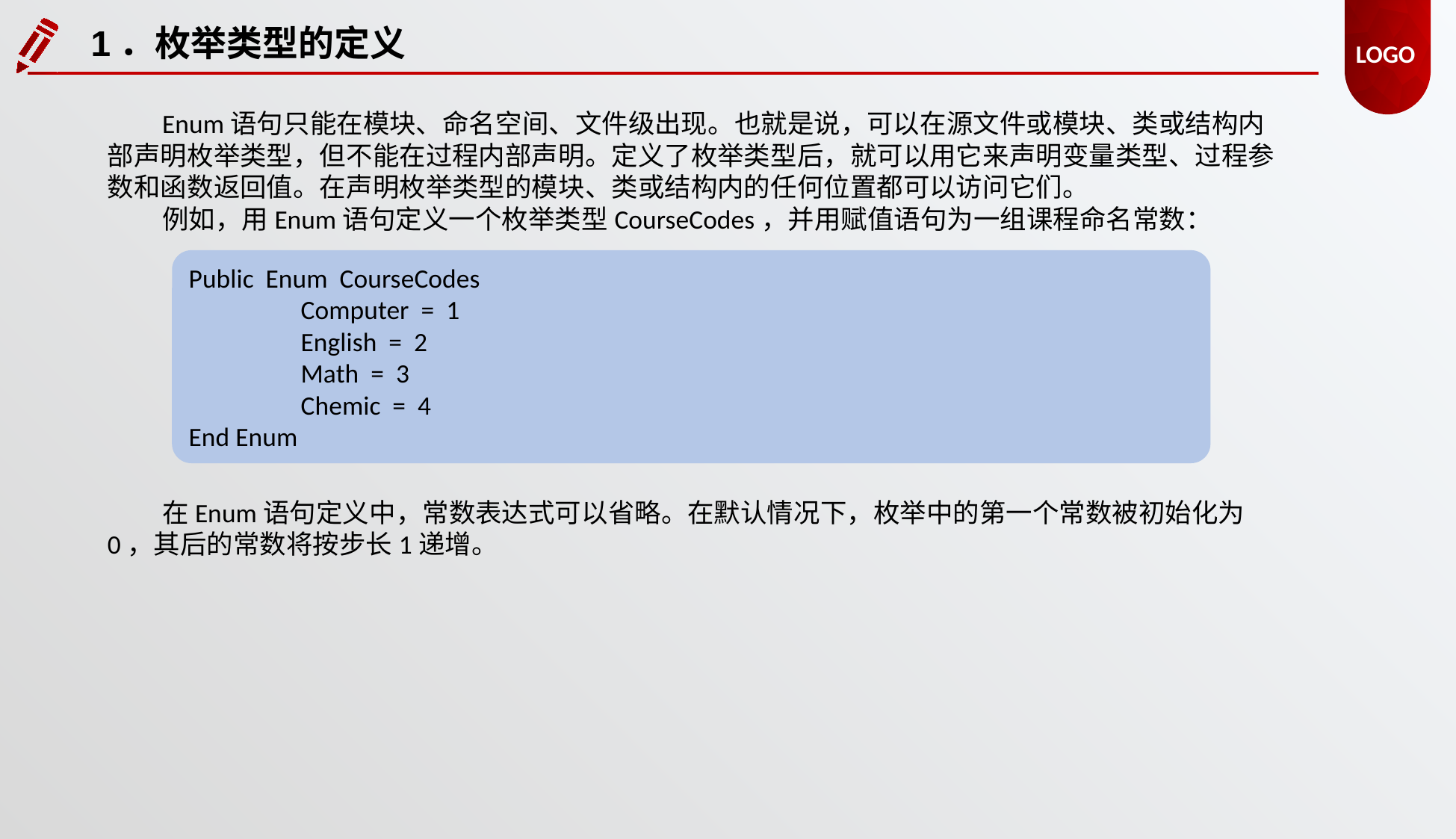

1．枚举类型的定义
Enum语句只能在模块、命名空间、文件级出现。也就是说，可以在源文件或模块、类或结构内部声明枚举类型，但不能在过程内部声明。定义了枚举类型后，就可以用它来声明变量类型、过程参数和函数返回值。在声明枚举类型的模块、类或结构内的任何位置都可以访问它们。
例如，用Enum语句定义一个枚举类型CourseCodes，并用赋值语句为一组课程命名常数：
Public  Enum  CourseCodes
	Computer  =  1
	English  =  2
	Math  =  3
	Chemic  =  4
End Enum
在Enum语句定义中，常数表达式可以省略。在默认情况下，枚举中的第一个常数被初始化为0，其后的常数将按步长1递增。